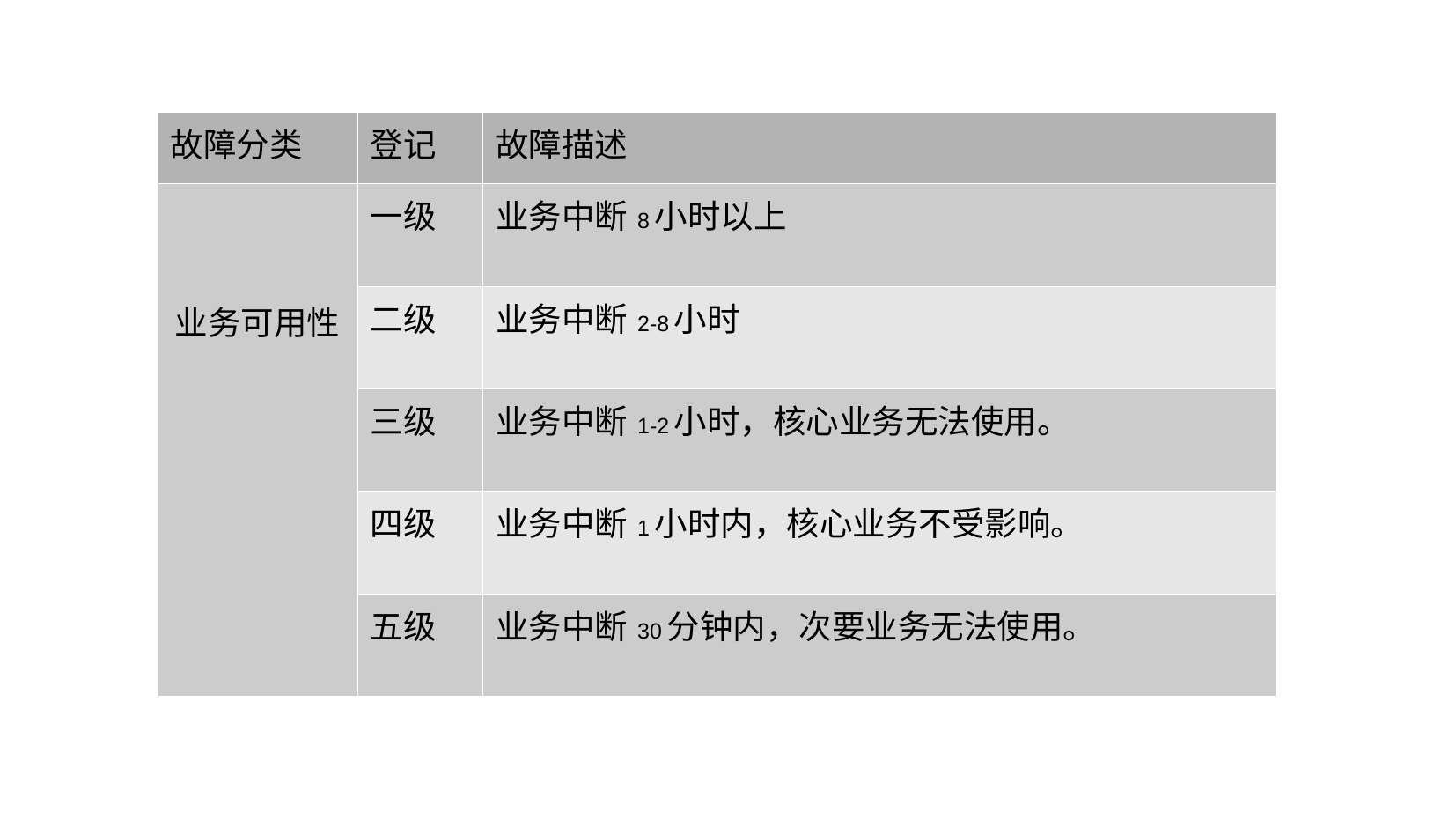

| 故障分类 | 登记 | 故障描述 |
| --- | --- | --- |
| 业务可用性 | 一级 | 业务中断8小时以上 |
|  | 二级 | 业务中断2-8小时 |
|  | 三级 | 业务中断1-2小时，核心业务无法使用。 |
|  | 四级 | 业务中断1小时内，核心业务不受影响。 |
|  | 五级 | 业务中断30分钟内，次要业务无法使用。 |